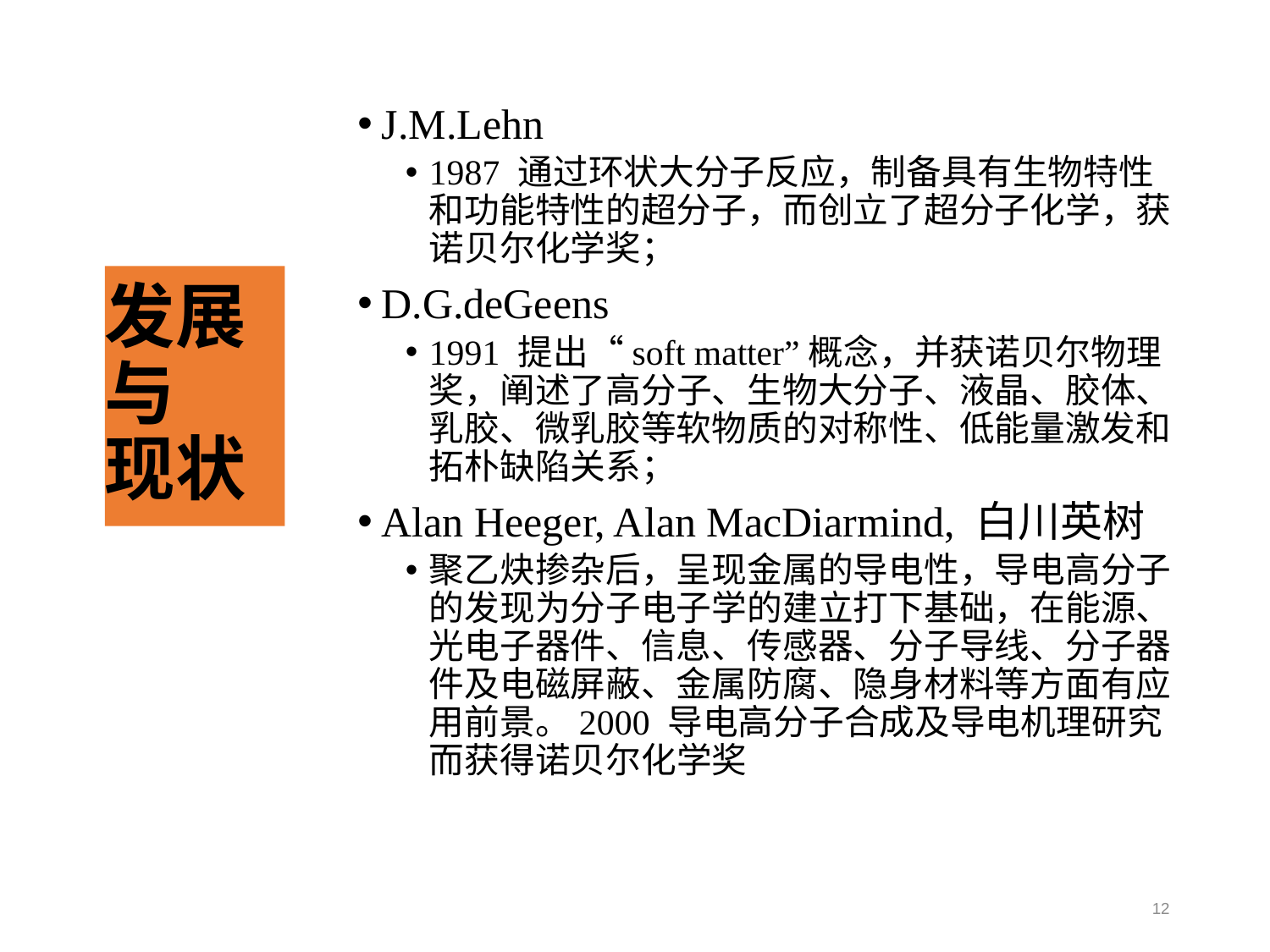

J.M.Lehn
1987 通过环状大分子反应，制备具有生物特性和功能特性的超分子，而创立了超分子化学，获诺贝尔化学奖；
D.G.deGeens
1991 提出“soft matter”概念，并获诺贝尔物理奖，阐述了高分子、生物大分子、液晶、胶体、乳胶、微乳胶等软物质的对称性、低能量激发和拓朴缺陷关系；
Alan Heeger, Alan MacDiarmind, 白川英树
聚乙炔掺杂后，呈现金属的导电性，导电高分子的发现为分子电子学的建立打下基础，在能源、光电子器件、信息、传感器、分子导线、分子器件及电磁屏蔽、金属防腐、隐身材料等方面有应用前景。2000 导电高分子合成及导电机理研究而获得诺贝尔化学奖
# 发展与 现状
12